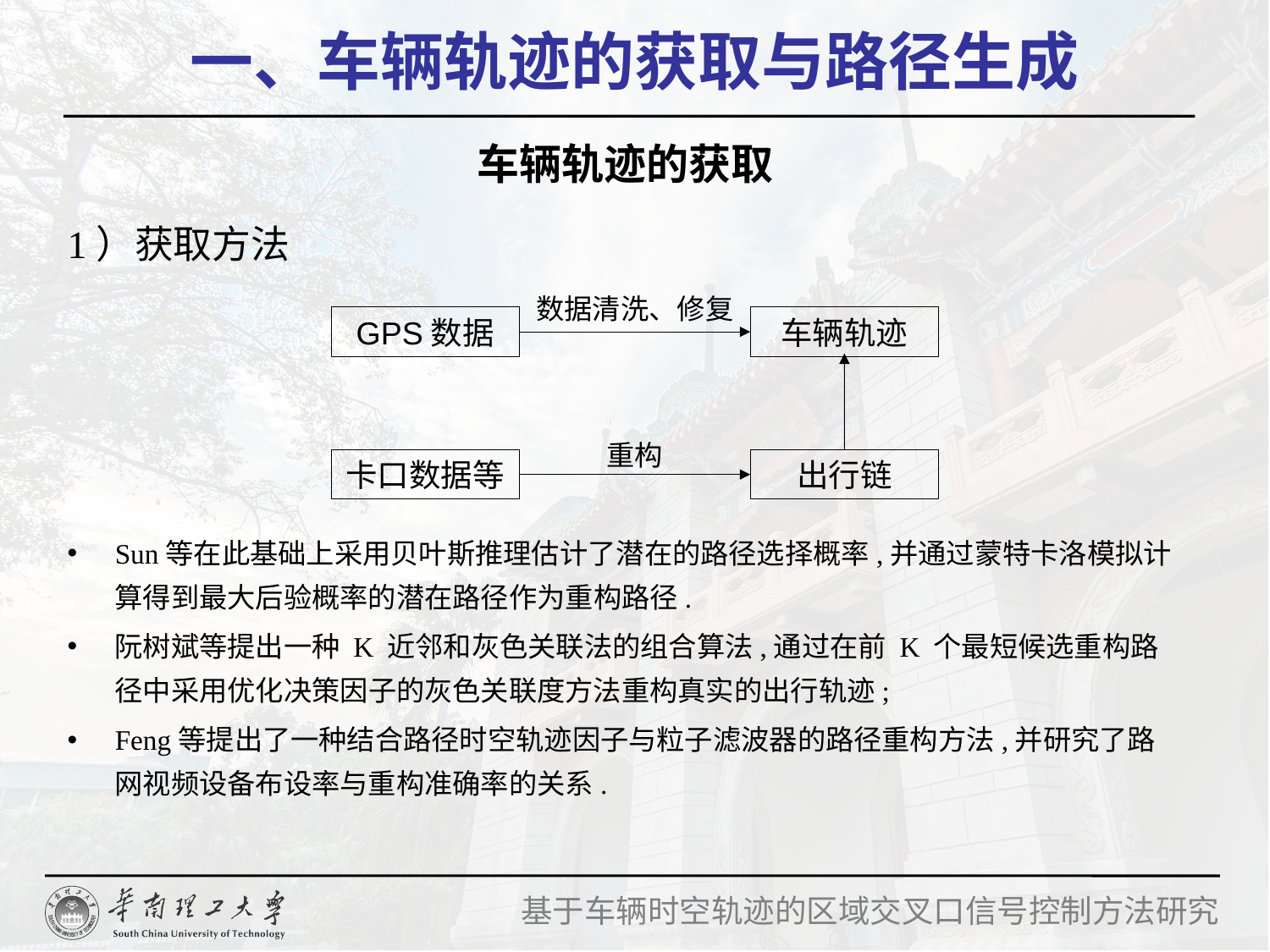

一、车辆轨迹的获取与路径生成
车辆轨迹的获取
1）获取方法

Sun等在此基础上采用贝叶斯推理估计了潜在的路径选择概率,并通过蒙特卡洛模拟计算得到最大后验概率的潜在路径作为重构路径.
阮树斌等提出一种 K 近邻和灰色关联法的组合算法,通过在前 K 个最短候选重构路径中采用优化决策因子的灰色关联度方法重构真实的出行轨迹;
Feng等提出了一种结合路径时空轨迹因子与粒子滤波器的路径重构方法,并研究了路网视频设备布设率与重构准确率的关系.

数据清洗、修复
GPS数据
车辆轨迹
重构
卡口数据等
出行链